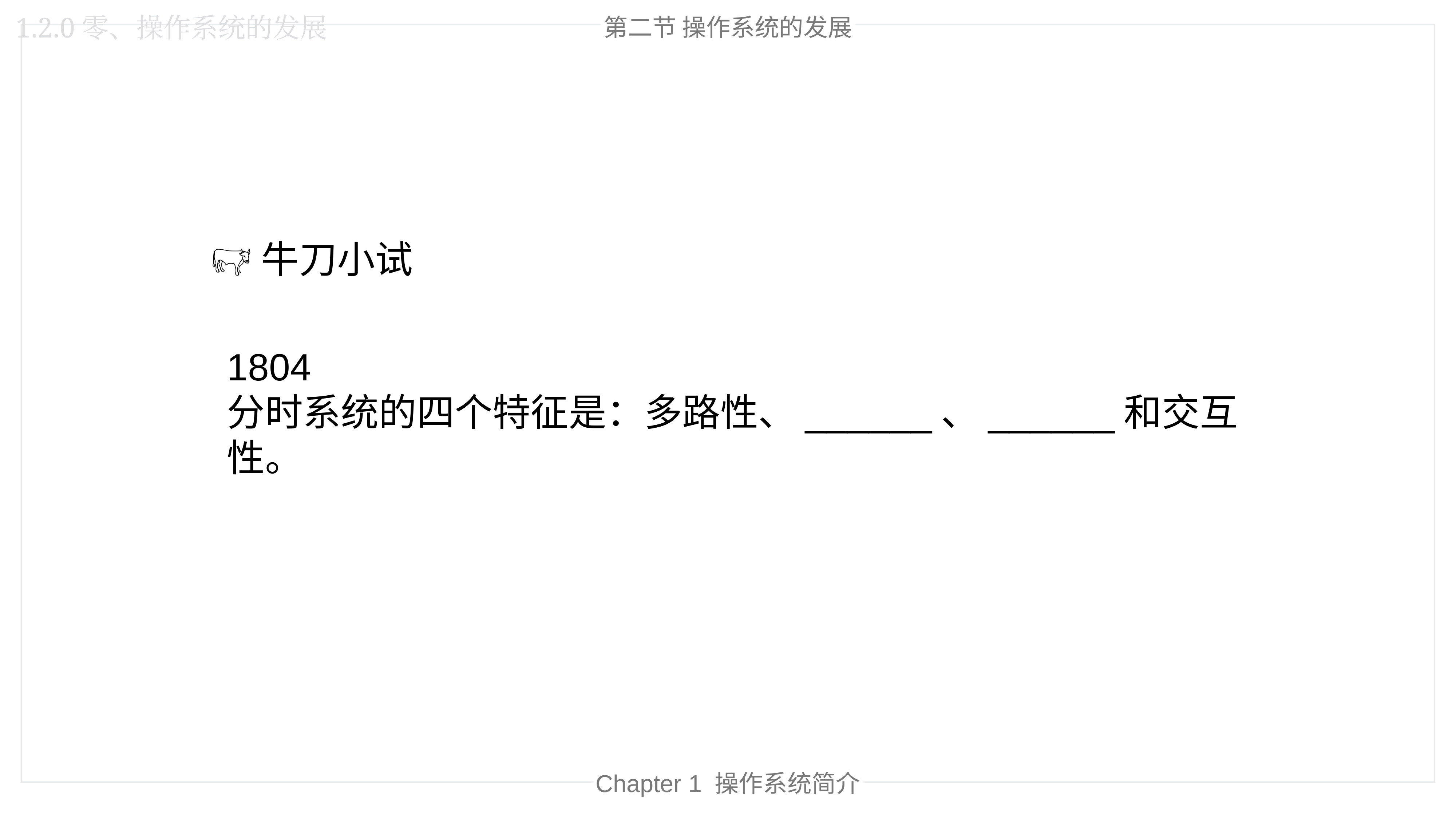

第二节 操作系统的发展
1.2.0零、操作系统的发展
🐂牛刀小试
1804
分时系统的四个特征是：多路性、______、______和交互性。
Chapter 1 操作系统简介